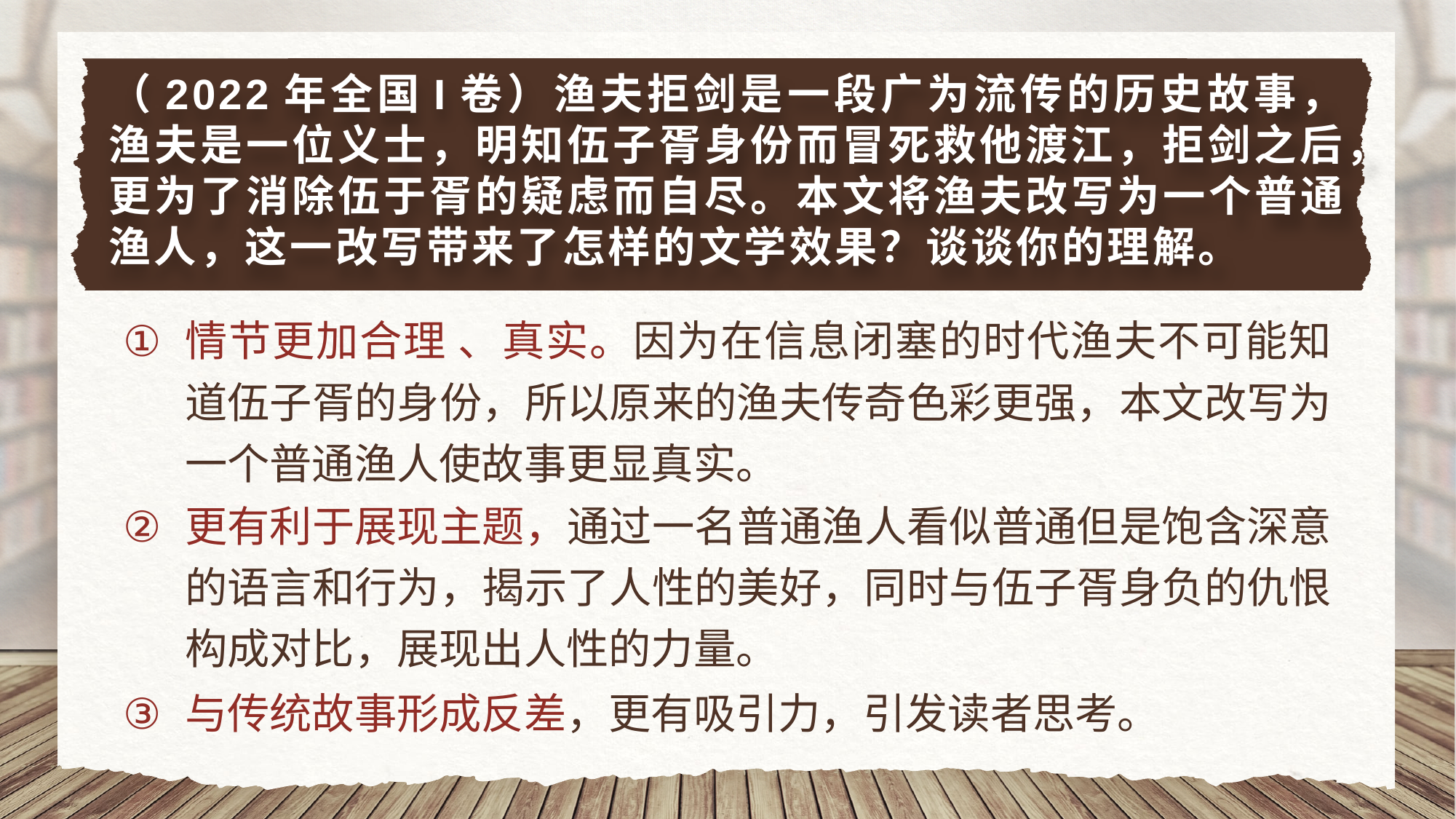

（2022年全国I卷）渔夫拒剑是一段广为流传的历史故事，渔夫是一位义士，明知伍子胥身份而冒死救他渡江，拒剑之后，更为了消除伍于胥的疑虑而自尽。本文将渔夫改写为一个普通渔人，这一改写带来了怎样的文学效果？谈谈你的理解。
情节更加合理 、真实。因为在信息闭塞的时代渔夫不可能知道伍子胥的身份，所以原来的渔夫传奇色彩更强，本文改写为一个普通渔人使故事更显真实。
更有利于展现主题，通过一名普通渔人看似普通但是饱含深意的语言和行为，揭示了人性的美好，同时与伍子胥身负的仇恨构成对比，展现出人性的力量。
与传统故事形成反差，更有吸引力，引发读者思考。